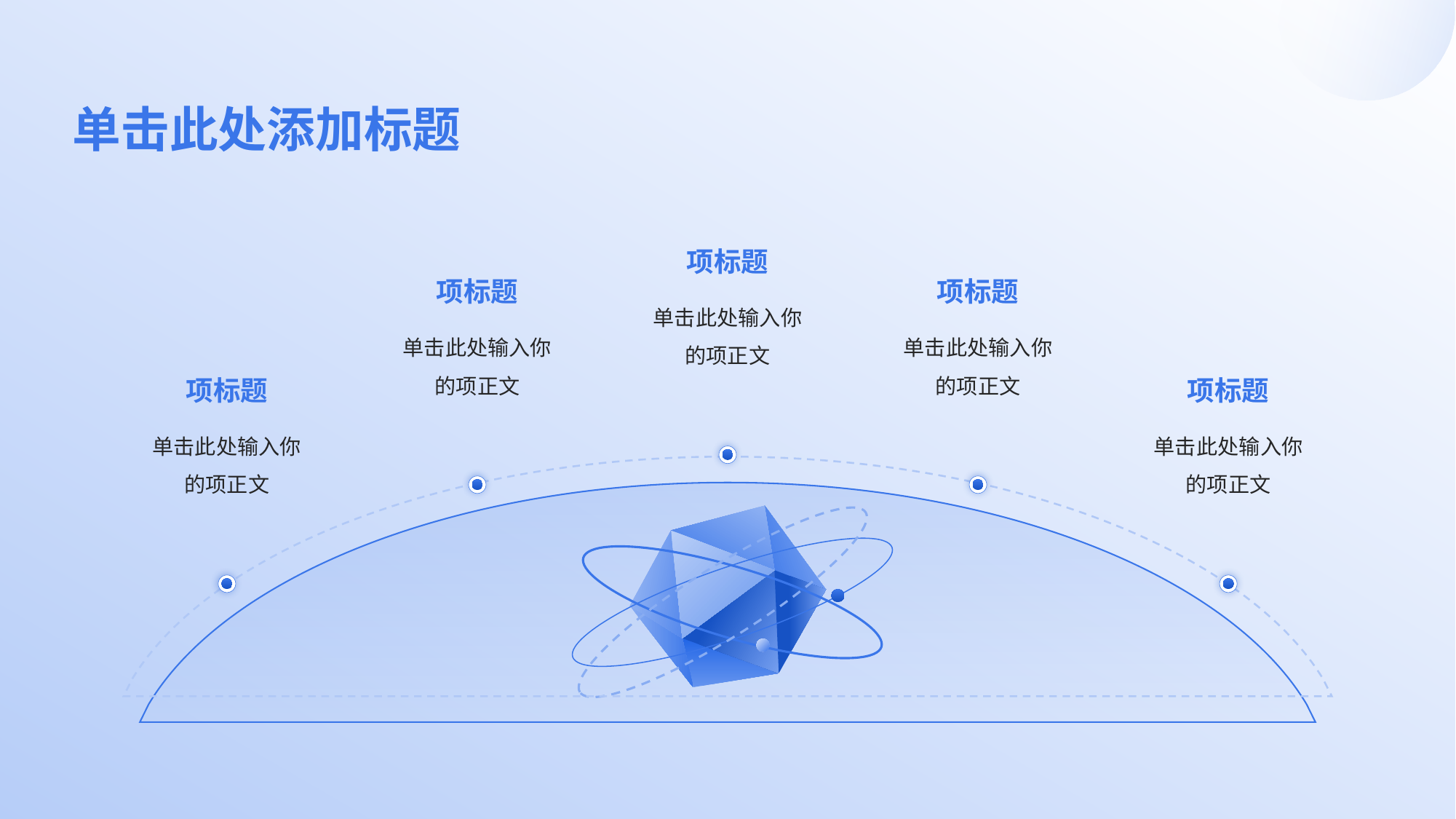

# 单击此处添加标题
项标题
项标题
项标题
单击此处输入你的项正文
单击此处输入你的项正文
单击此处输入你的项正文
项标题
项标题
单击此处输入你的项正文
单击此处输入你的项正文